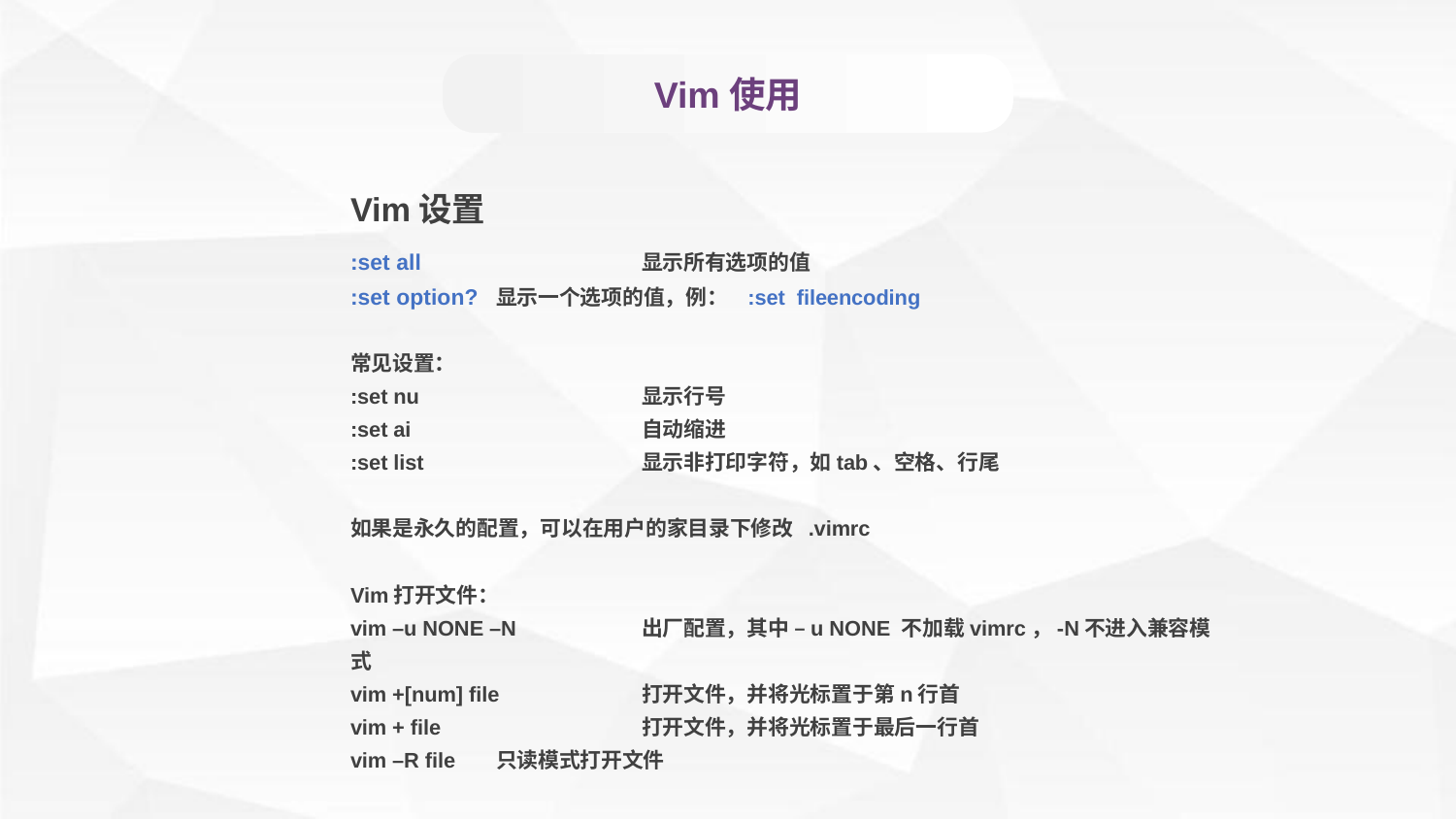

Vim使用
Vim设置
:set all		显示所有选项的值
:set option?	显示一个选项的值，例：   :set  fileencoding

常见设置：
:set nu		显示行号
:set ai		自动缩进
:set list		显示非打印字符，如tab、空格、行尾

如果是永久的配置，可以在用户的家目录下修改  .vimrc

Vim打开文件：
vim –u NONE –N 	出厂配置，其中 –u NONE 不加载vimrc，-N不进入兼容模式
vim +[num] file	打开文件，并将光标置于第n行首
vim + file		打开文件，并将光标置于最后一行首
vim –R file	只读模式打开文件